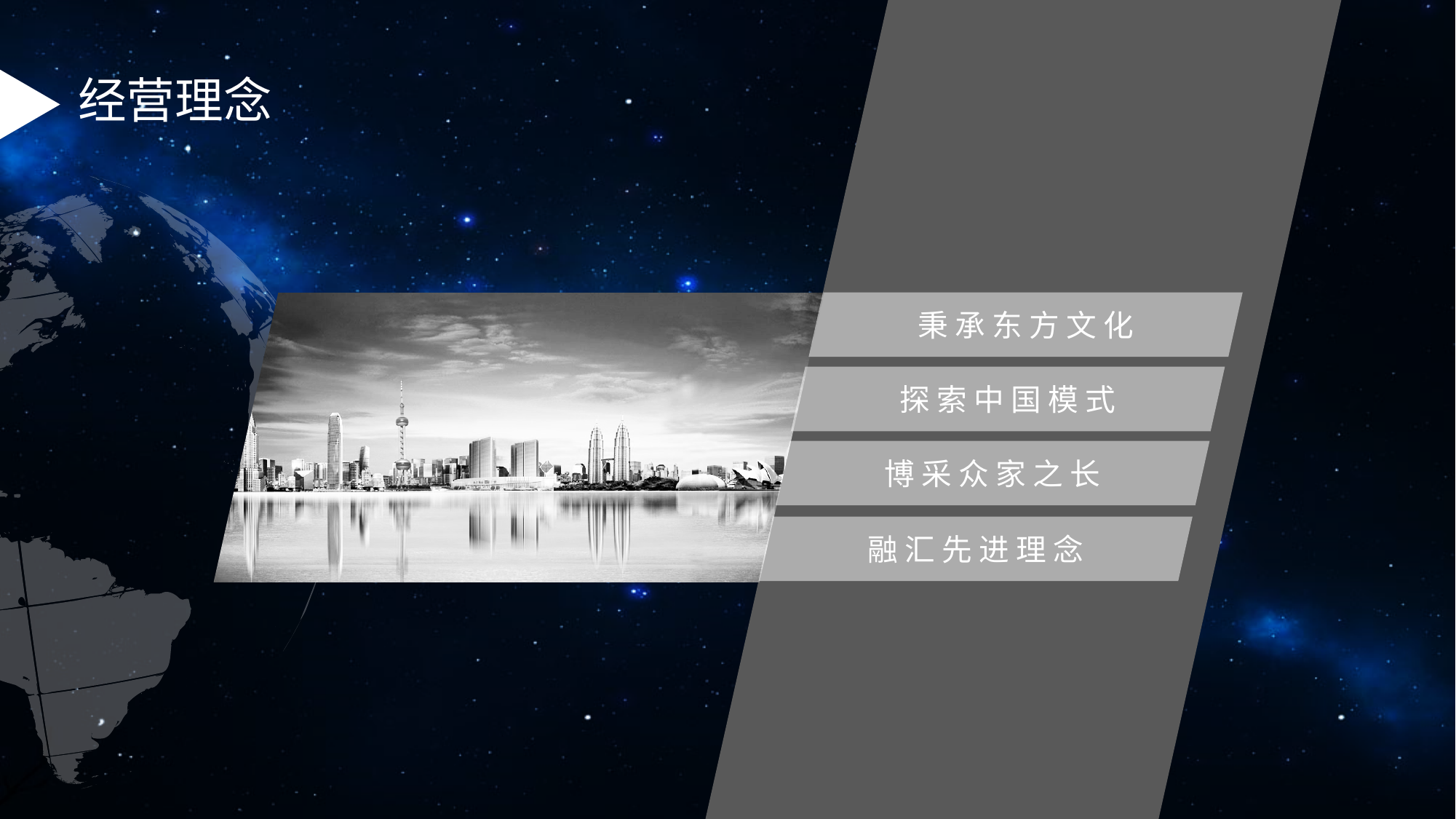

经营理念

秉 承 东 方 文 化

探 索 中 国 模 式
博 采 众 家 之 长
融 汇 先 进 理 念
.